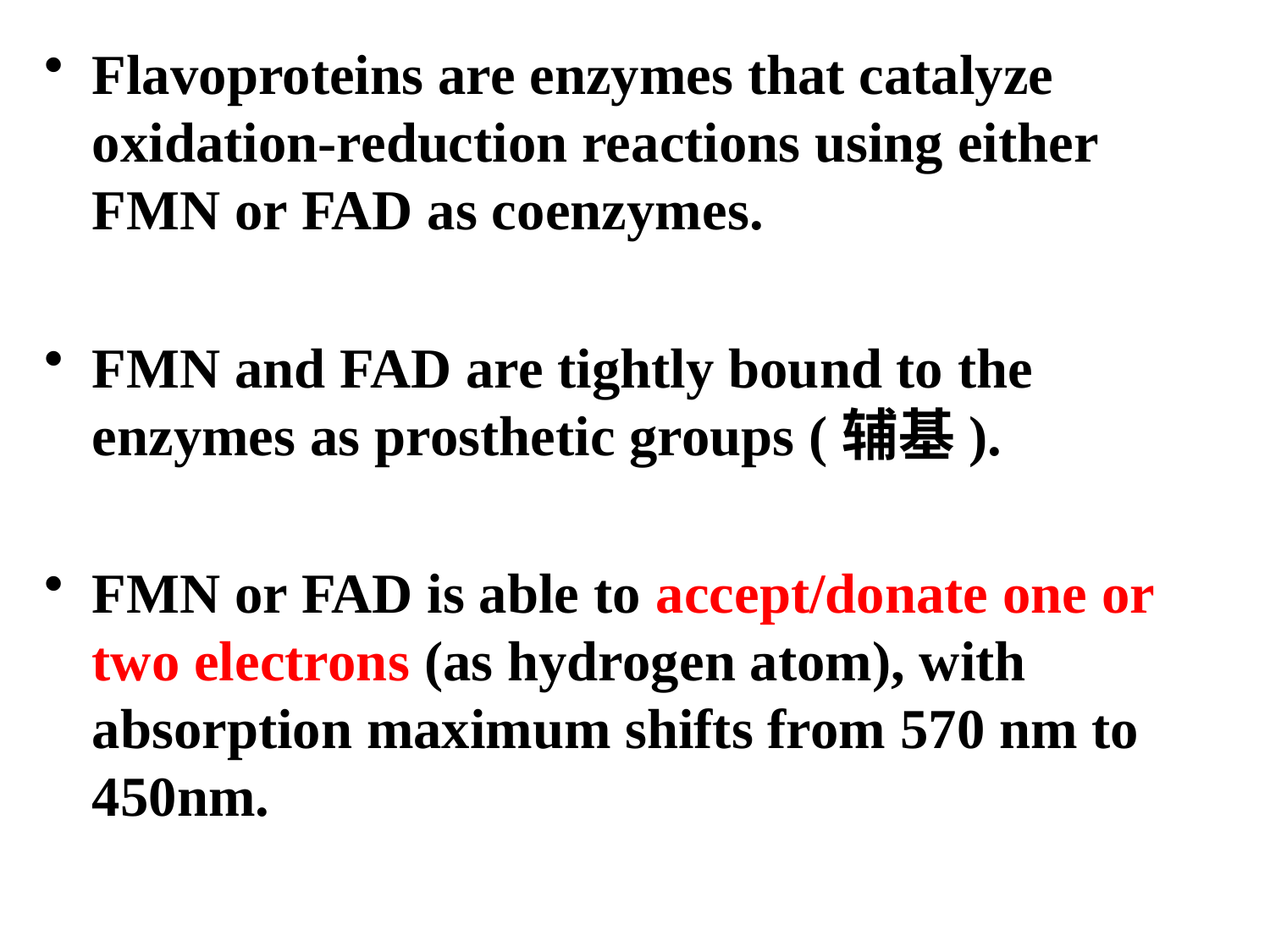

#
Flavoproteins are enzymes that catalyze oxidation-reduction reactions using either FMN or FAD as coenzymes.

FMN and FAD are tightly bound to the enzymes as prosthetic groups (辅基).

FMN or FAD is able to accept/donate one or two electrons (as hydrogen atom), with absorption maximum shifts from 570 nm to 450nm.